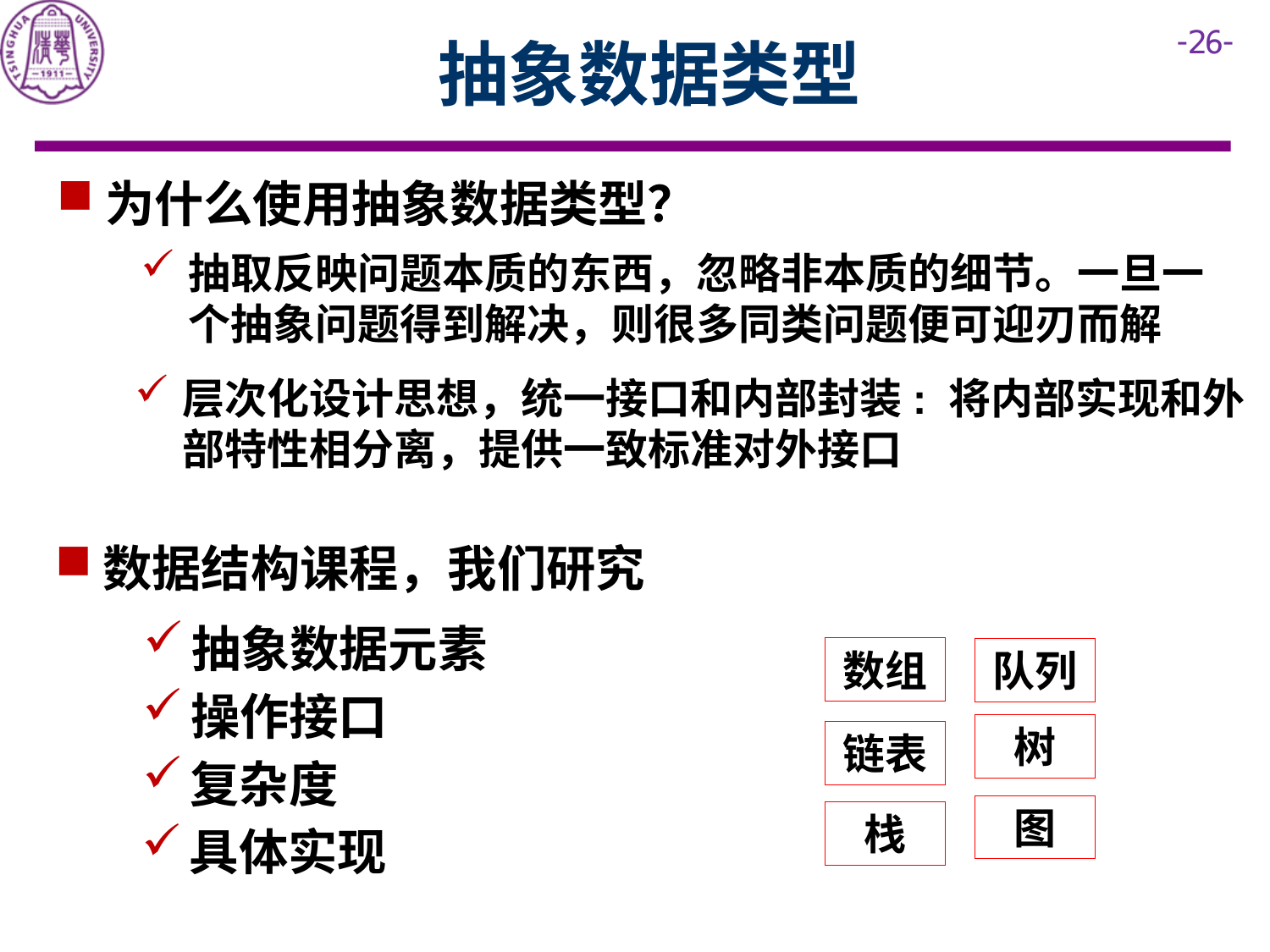

# 抽象数据类型
为什么使用抽象数据类型？
抽取反映问题本质的东西，忽略非本质的细节。一旦一个抽象问题得到解决，则很多同类问题便可迎刃而解
层次化设计思想，统一接口和内部封装: 将内部实现和外部特性相分离，提供一致标准对外接口
数据结构课程，我们研究
抽象数据元素
数组
队列
操作接口
树
链表
复杂度
图
栈
具体实现